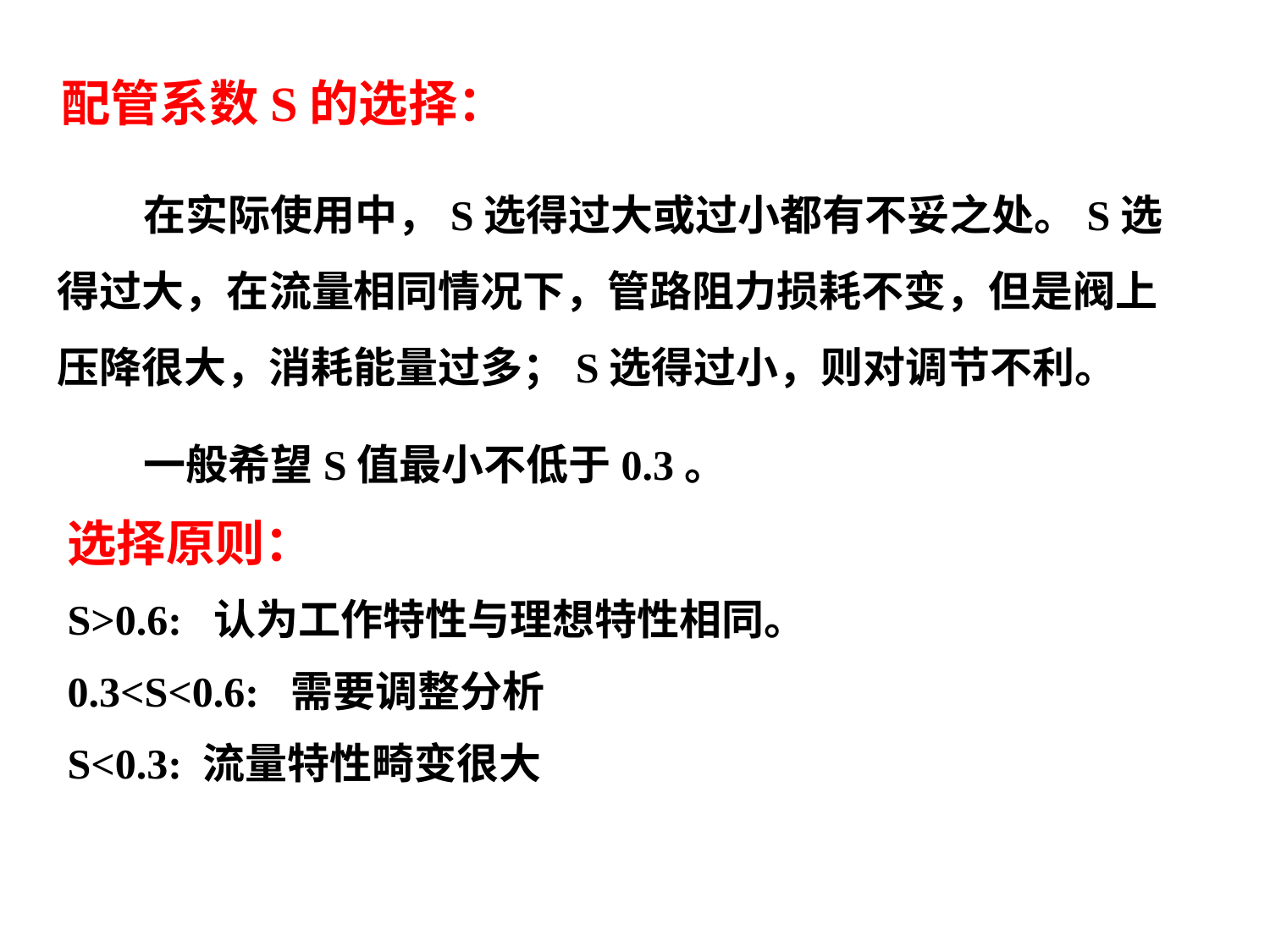

配管系数S的选择：
        在实际使用中，S选得过大或过小都有不妥之处。S选得过大，在流量相同情况下，管路阻力损耗不变，但是阀上压降很大，消耗能量过多；S选得过小，则对调节不利。
        一般希望S值最小不低于0.3。
选择原则：
S>0.6:  认为工作特性与理想特性相同。
0.3<S<0.6:  需要调整分析
S<0.3: 流量特性畸变很大